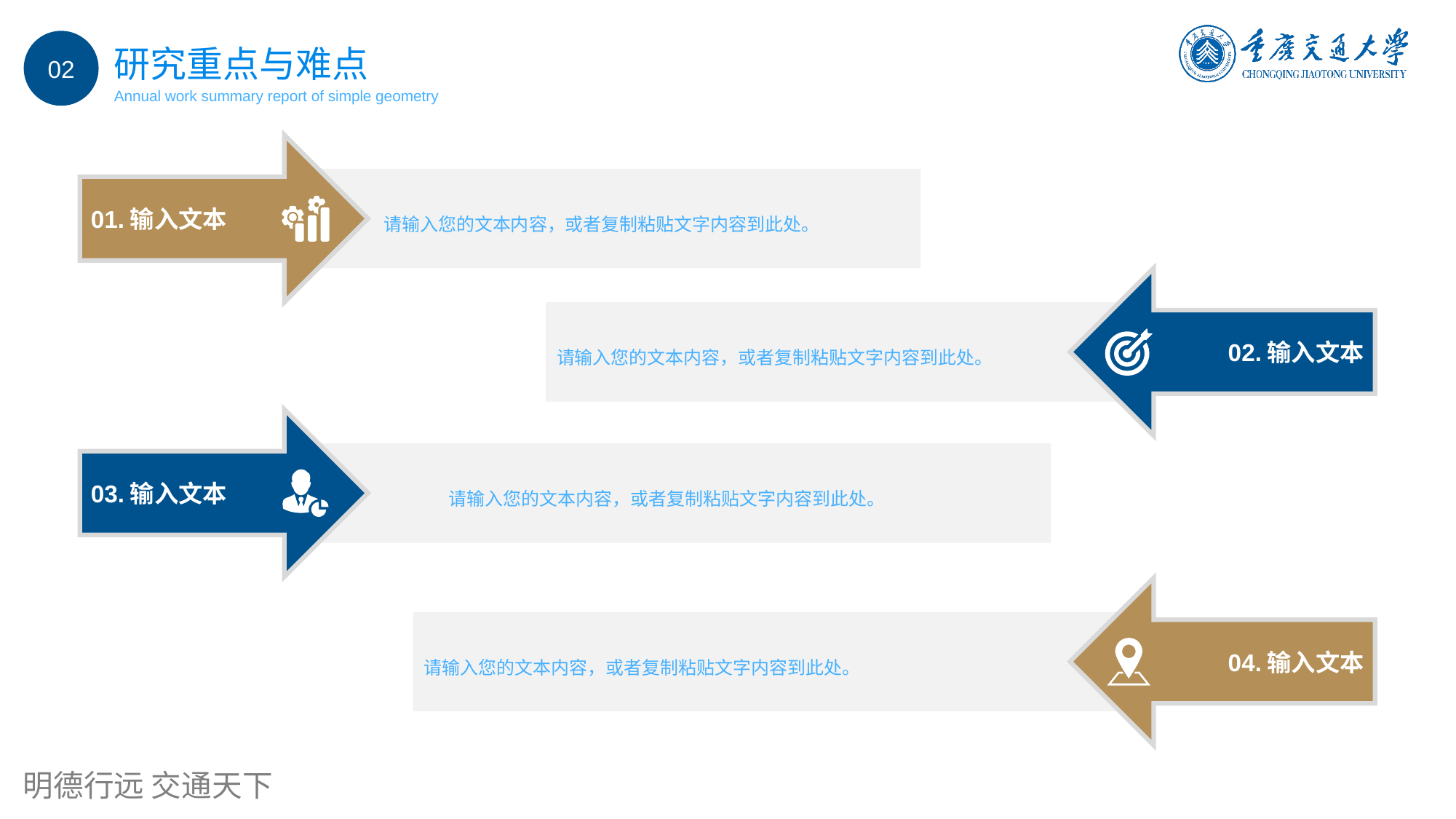

02
研究重点与难点
Annual work summary report of simple geometry
01.输入文本
请输入您的文本内容，或者复制粘贴文字内容到此处。

02.输入文本
请输入您的文本内容，或者复制粘贴文字内容到此处。

03.输入文本
请输入您的文本内容，或者复制粘贴文字内容到此处。

04.输入文本
请输入您的文本内容，或者复制粘贴文字内容到此处。